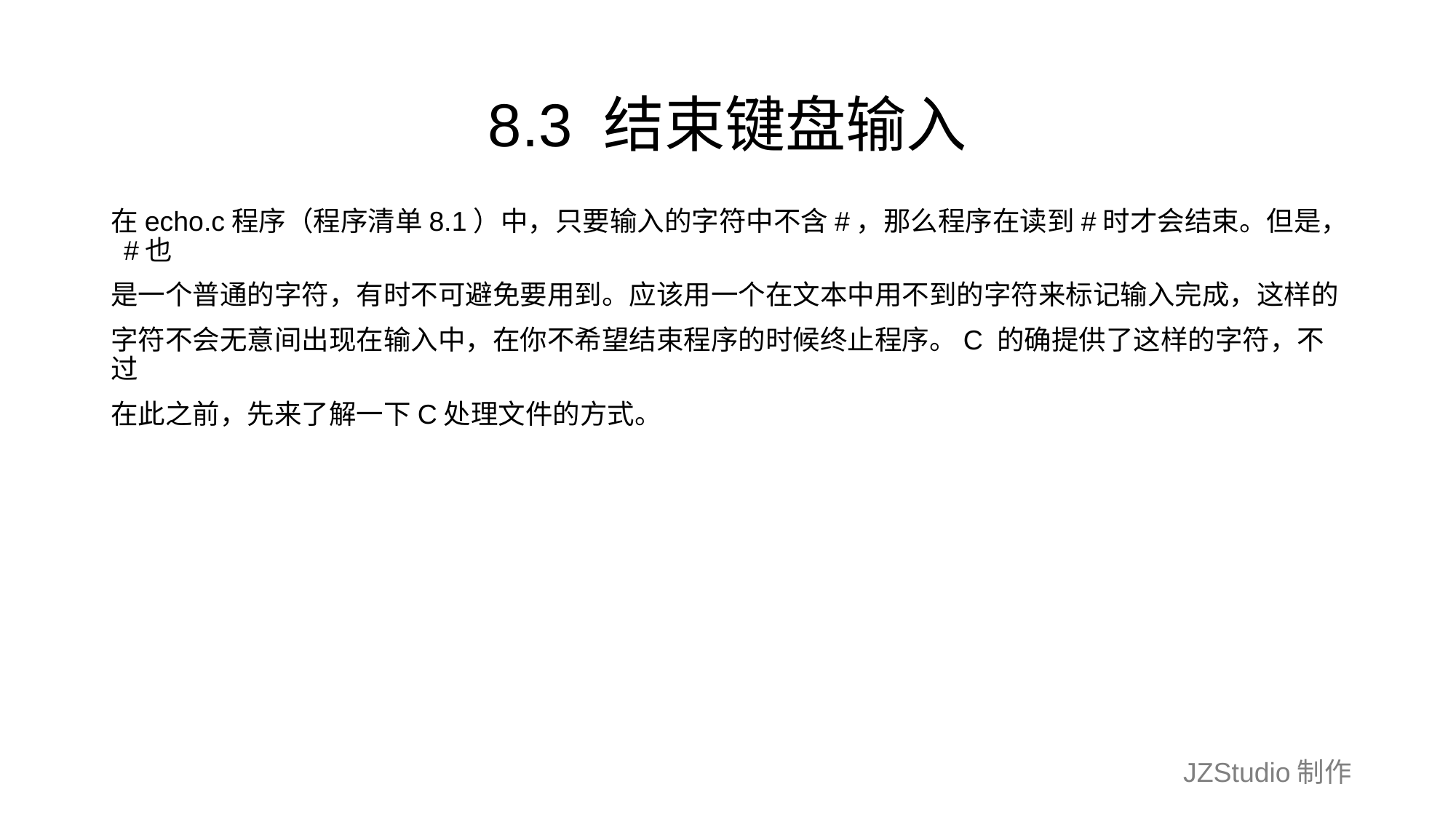

# 8.3 结束键盘输入
在echo.c程序（程序清单8.1）中，只要输入的字符中不含#，那么程序在读到#时才会结束。但是， #也
是一个普通的字符，有时不可避免要用到。应该用一个在文本中用不到的字符来标记输入完成，这样的
字符不会无意间出现在输入中，在你不希望结束程序的时候终止程序。C 的确提供了这样的字符，不过
在此之前，先来了解一下C处理文件的方式。